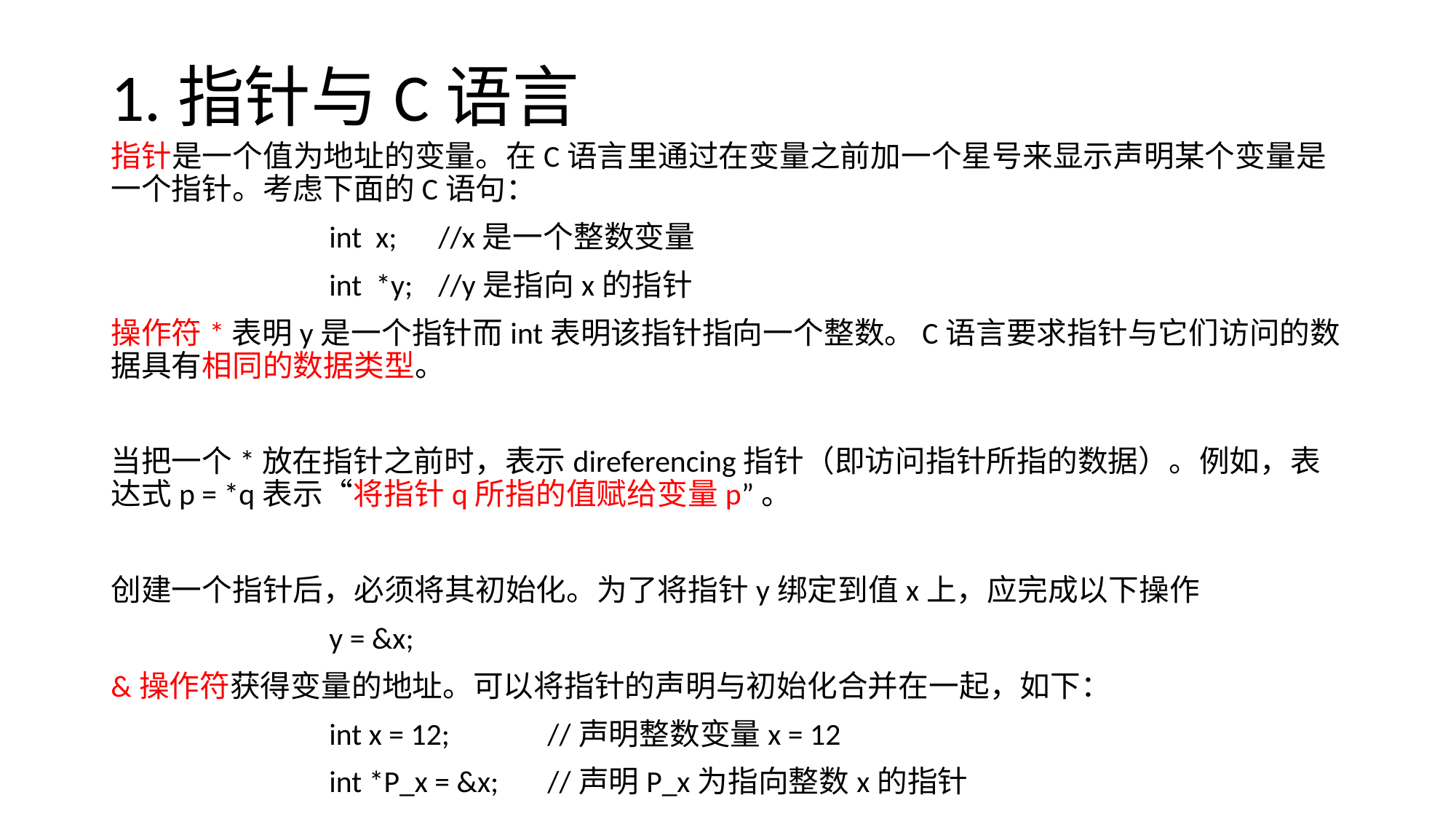

# 1.指针与C语言
指针是一个值为地址的变量。在C语言里通过在变量之前加一个星号来显示声明某个变量是一个指针。考虑下面的C语句：
		int  x;	//x是一个整数变量
		int  *y;  	//y是指向x的指针
操作符*表明y是一个指针而int表明该指针指向一个整数。C语言要求指针与它们访问的数据具有相同的数据类型。

当把一个*放在指针之前时，表示direferencing指针（即访问指针所指的数据）。例如，表达式p = *q表示“将指针q所指的值赋给变量p”。

创建一个指针后，必须将其初始化。为了将指针y绑定到值x上，应完成以下操作
		y = &x;
&操作符获得变量的地址。可以将指针的声明与初始化合并在一起，如下：
		int x = 12;	//声明整数变量x = 12
		int *P_x = &x;	//声明P_x为指向整数x的指针